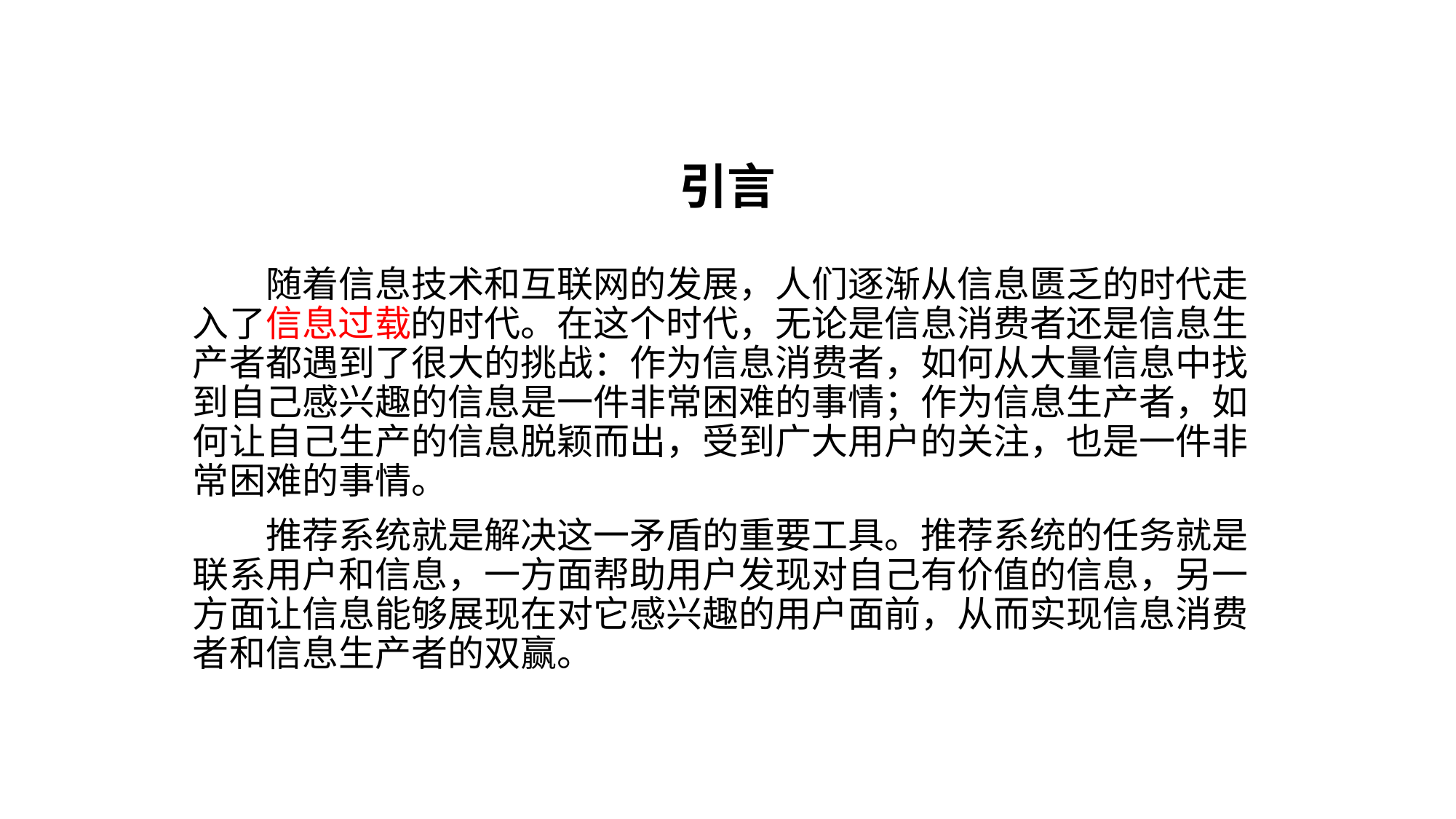

# 引言
随着信息技术和互联网的发展，人们逐渐从信息匮乏的时代走入了信息过载的时代。在这个时代，无论是信息消费者还是信息生产者都遇到了很大的挑战：作为信息消费者，如何从大量信息中找到自己感兴趣的信息是一件非常困难的事情；作为信息生产者，如何让自己生产的信息脱颖而出，受到广大用户的关注，也是一件非常困难的事情。
推荐系统就是解决这一矛盾的重要工具。推荐系统的任务就是联系用户和信息，一方面帮助用户发现对自己有价值的信息，另一方面让信息能够展现在对它感兴趣的用户面前，从而实现信息消费者和信息生产者的双赢。